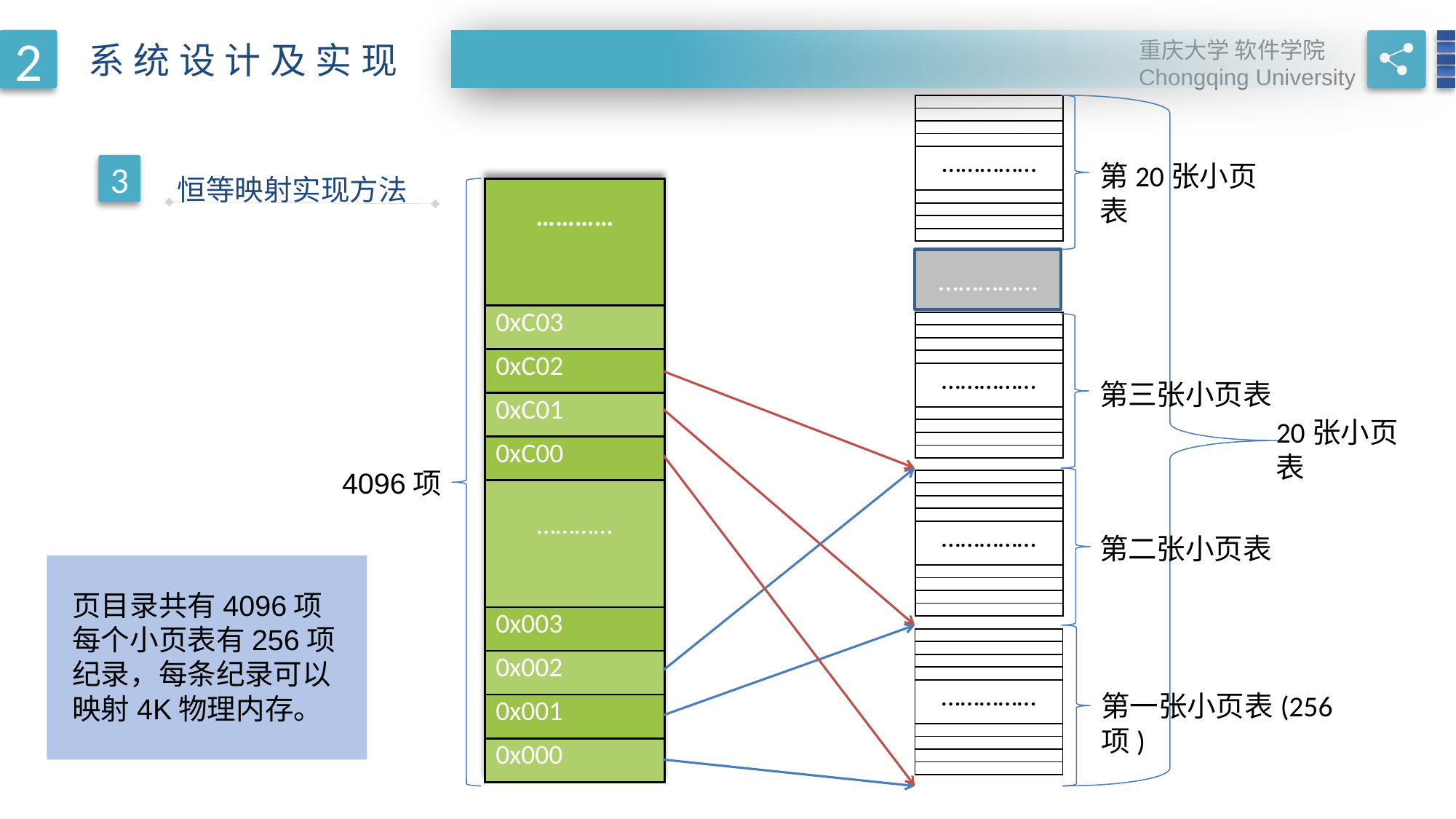

2
重庆大学 软件学院
Chongqing University

系统设计及实现
RESEARCH BACKGROUNDS

|  |
| --- |
|  |
|  |
|  |
| …………… |
|  |
|  |
|  |
|  |
第20张小页表
3
恒等映射实现方法

| ………… |
| --- |
| 0xC03 |
| 0xC02 |
| 0xC01 |
| 0xC00 |
| ………… |
| 0x003 |
| 0x002 |
| 0x001 |
| 0x000 |
……………
|  |
| --- |
|  |
|  |
|  |
| …………… |
|  |
|  |
|  |
|  |

第三张小页表
20张小页表
4096项

|  |
| --- |
|  |
|  |
|  |
| …………… |
|  |
|  |
|  |
|  |
第二张小页表

页目录共有4096项
每个小页表有256项纪录，每条纪录可以映射4K物理内存。

|  |
| --- |
|  |
|  |
|  |
| …………… |
|  |
|  |
|  |
|  |
第一张小页表(256项)